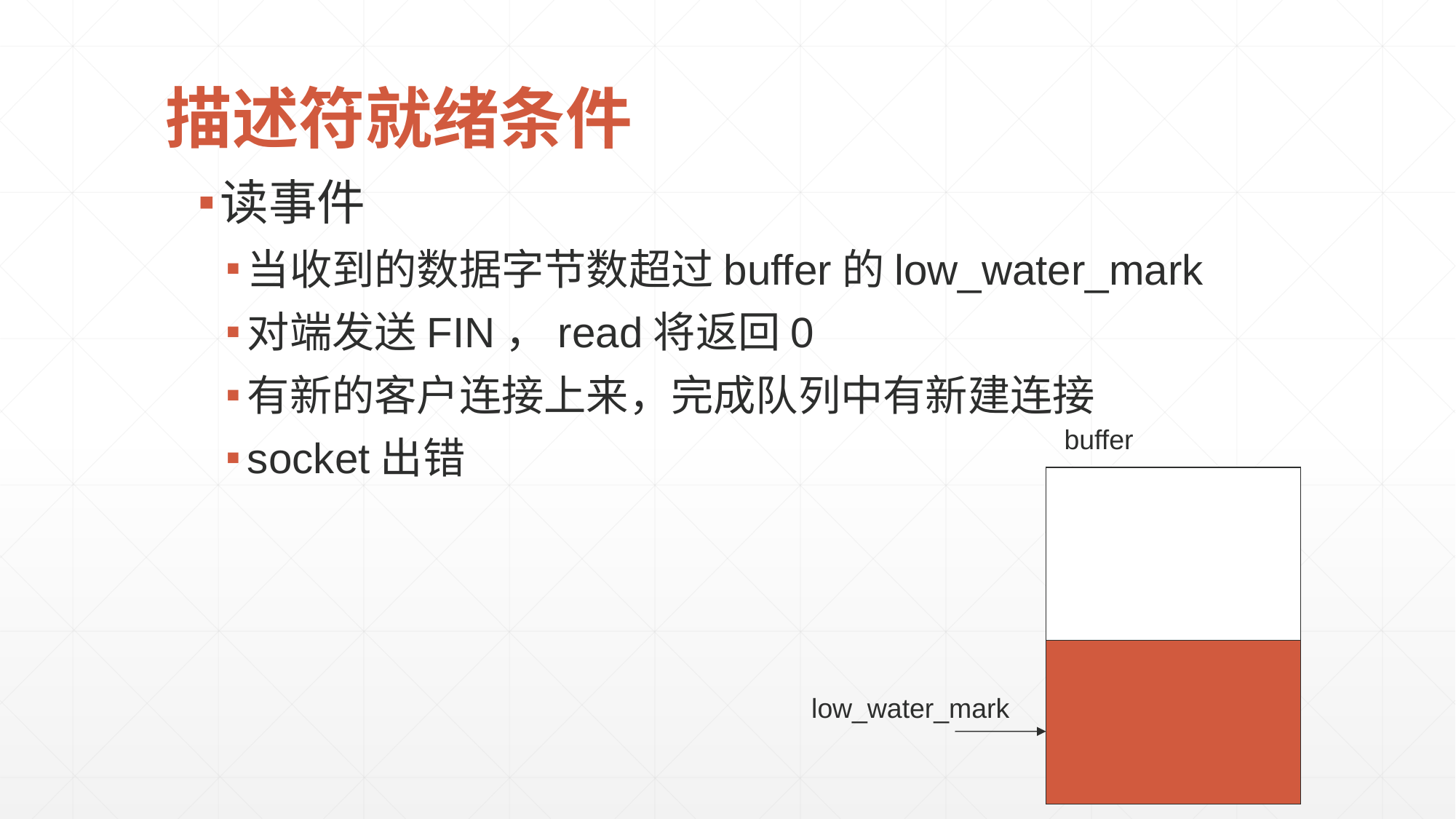

# 描述符就绪条件
读事件
当收到的数据字节数超过buffer的low_water_mark
对端发送FIN，read将返回0
有新的客户连接上来，完成队列中有新建连接
socket出错

buffer

low_water_mark